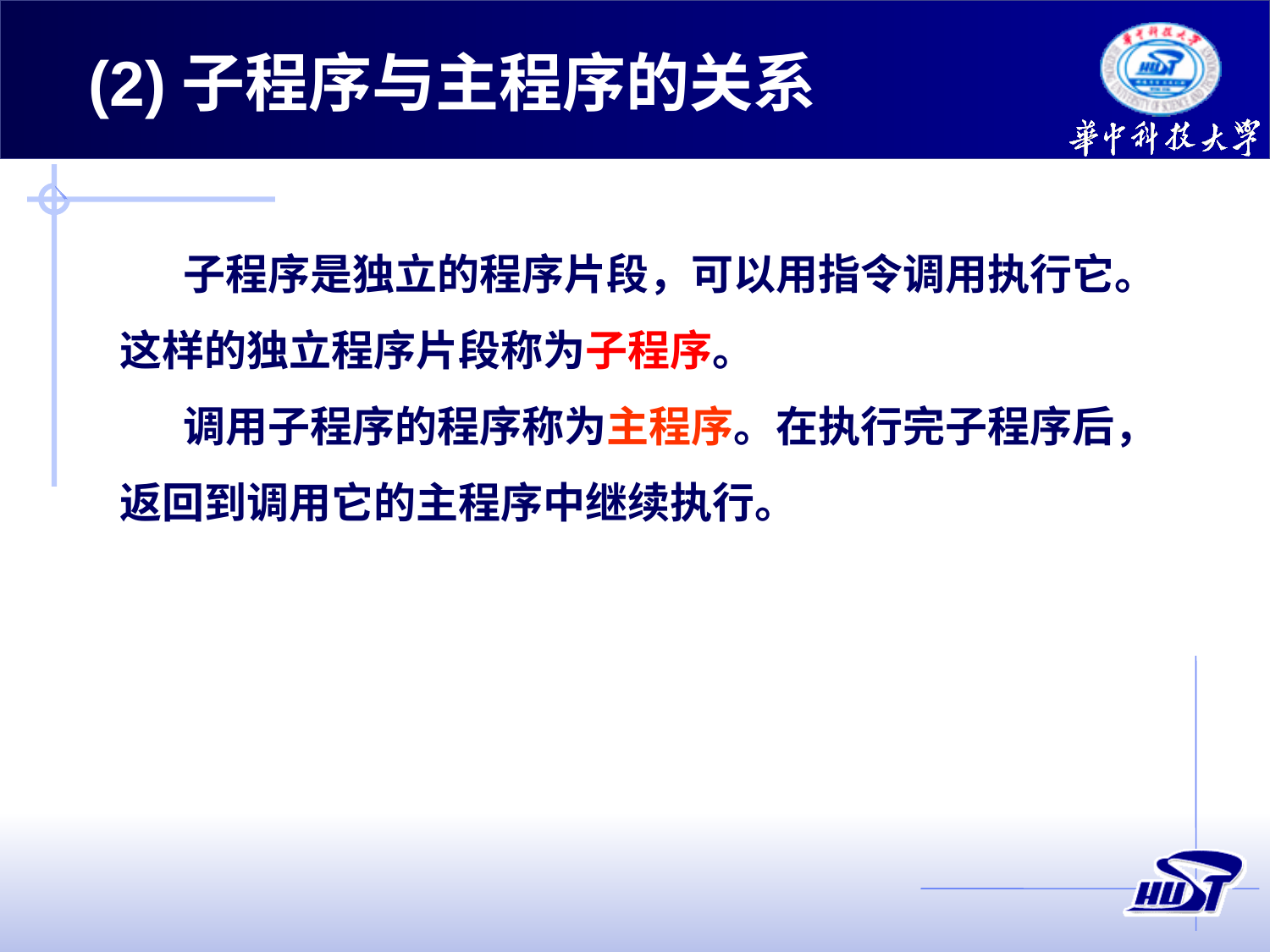

(2)子程序与主程序的关系
子程序是独立的程序片段，可以用指令调用执行它。这样的独立程序片段称为子程序。
调用子程序的程序称为主程序。在执行完子程序后，返回到调用它的主程序中继续执行。